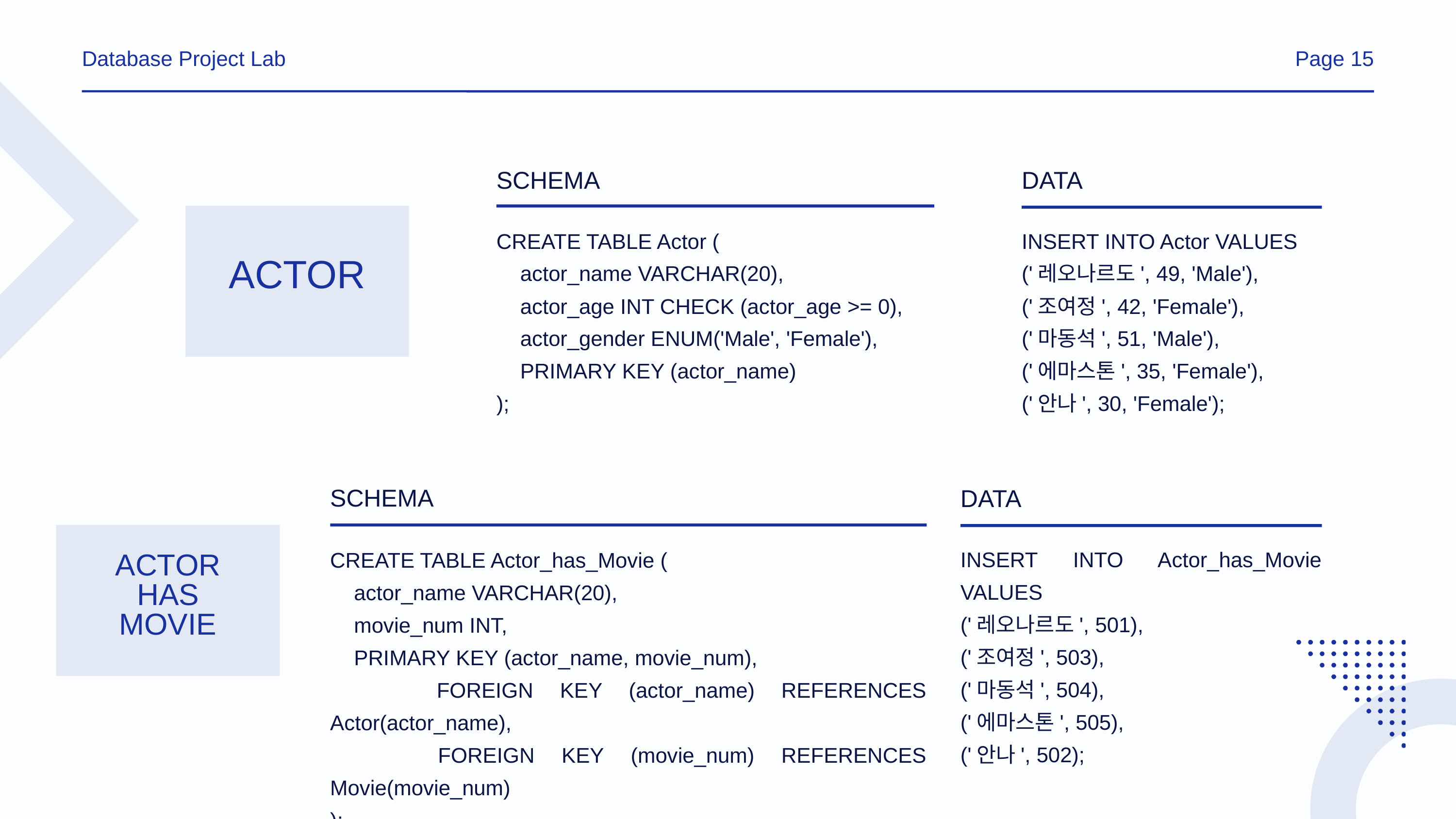

Database Project Lab
Page 15

SCHEMA

CREATE TABLE Actor (
    actor_name VARCHAR(20),
    actor_age INT CHECK (actor_age >= 0),
    actor_gender ENUM('Male', 'Female'),
    PRIMARY KEY (actor_name)
);
DATA

INSERT INTO Actor VALUES
('레오나르도', 49, 'Male'),
('조여정', 42, 'Female'),
('마동석', 51, 'Male'),
('에마스톤', 35, 'Female'),
('안나', 30, 'Female');

ACTOR
SCHEMA

CREATE TABLE Actor_has_Movie (
    actor_name VARCHAR(20),
    movie_num INT,
    PRIMARY KEY (actor_name, movie_num),
    FOREIGN KEY (actor_name) REFERENCES Actor(actor_name),
    FOREIGN KEY (movie_num) REFERENCES Movie(movie_num)
);
DATA

INSERT INTO Actor_has_Movie VALUES
('레오나르도', 501),
('조여정', 503),
('마동석', 504),
('에마스톤', 505),
('안나', 502);

ACTOR
HAS
MOVIE